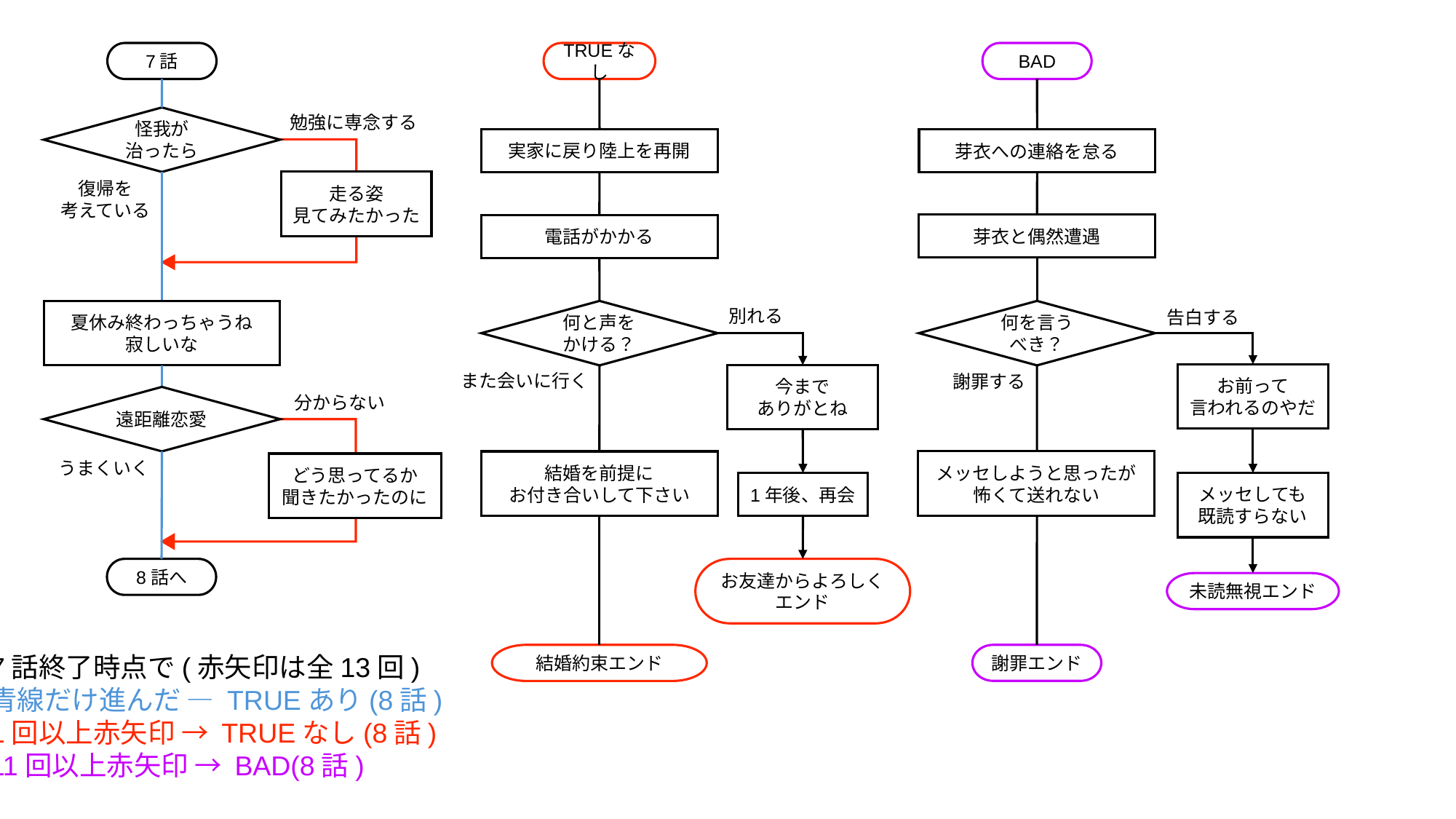

7話
TRUEなし
BAD
勉強に専念する

怪我が
治ったら
実家に戻り陸上を再開
芽衣への連絡を怠る
復帰を
考えている
走る姿
見てみたかった
芽衣と偶然遭遇
電話がかかる
別れる
告白する
夏休み終わっちゃうね
寂しいな
何と声を
かける？
何を言う
べき？
また会いに行く
お前って
言われるのやだ
今まで
ありがとね
謝罪する
分からない
遠距離恋愛

うまくいく
メッセしようと思ったが
怖くて送れない
結婚を前提に
お付き合いして下さい
どう思ってるか
聞きたかったのに
メッセしても
既読すらない
1年後、再会
8話へ
お友達からよろしく
エンド
未読無視エンド
7話終了時点で(赤矢印は全13回)
青線だけ進んだ ― TRUEあり(8話)
1回以上赤矢印 → TRUEなし(8話)
11回以上赤矢印 → BAD(8話)
結婚約束エンド
謝罪エンド